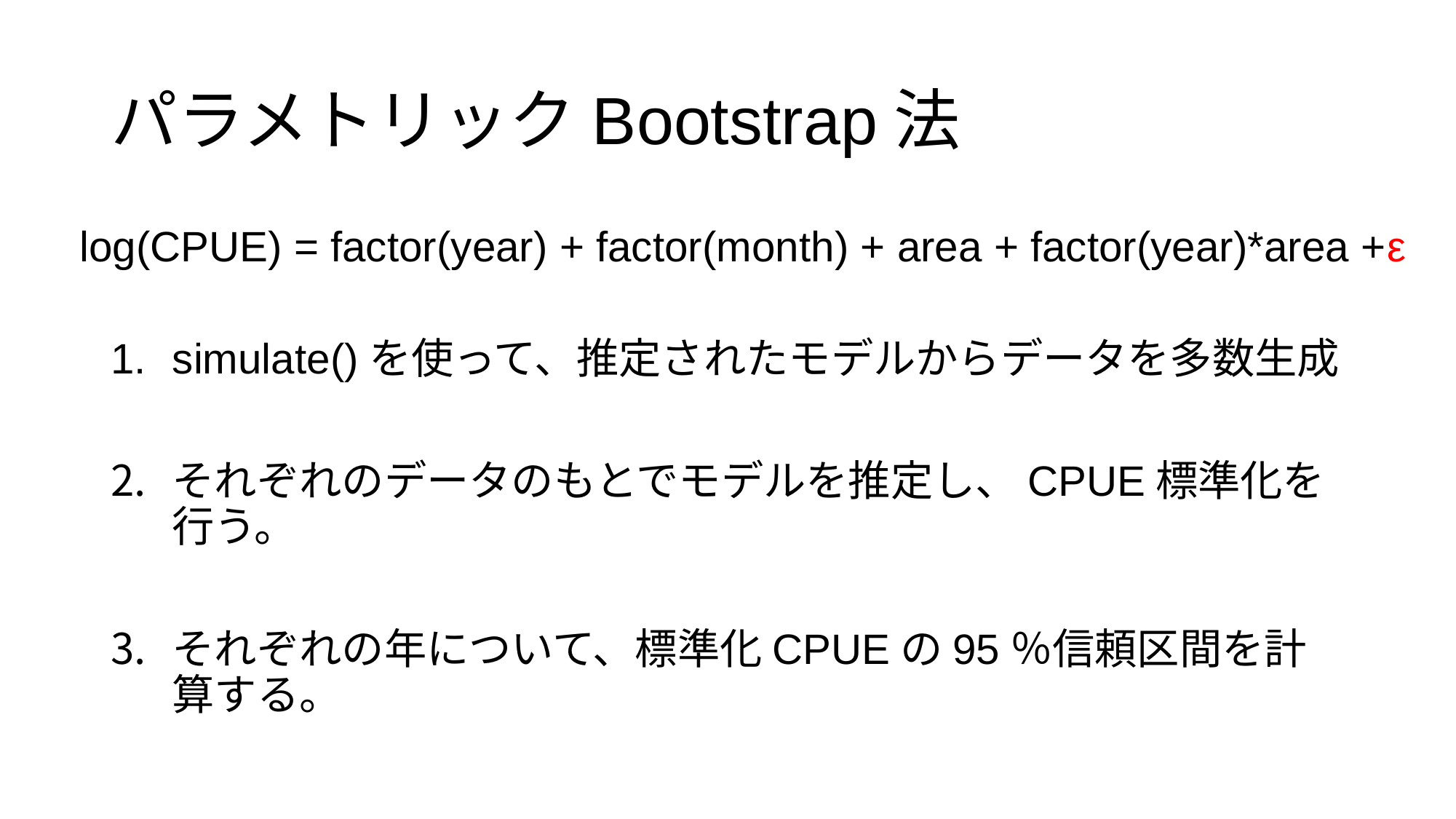

# パラメトリックBootstrap法
log(CPUE) = factor(year) + factor(month) + area + factor(year)*area +ε
simulate()を使って、推定されたモデルからデータを多数生成

それぞれのデータのもとでモデルを推定し、CPUE標準化を行う。

それぞれの年について、標準化CPUEの95％信頼区間を計算する。